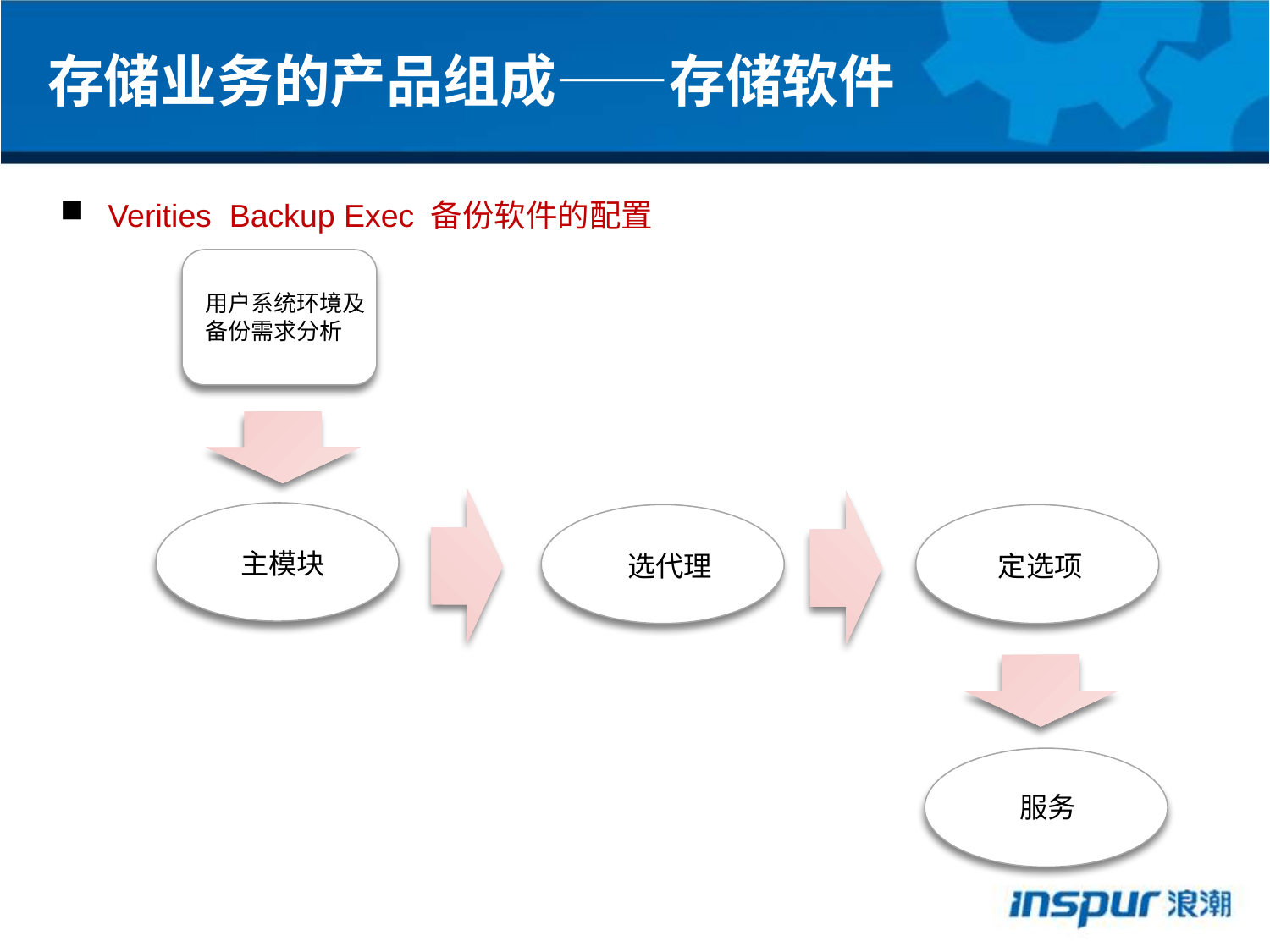

存储业务的产品组成——存储软件
Verities  Backup Exec 备份软件的配置

用户系统环境及
备份需求分析

主模块
选代理
定选项

服务